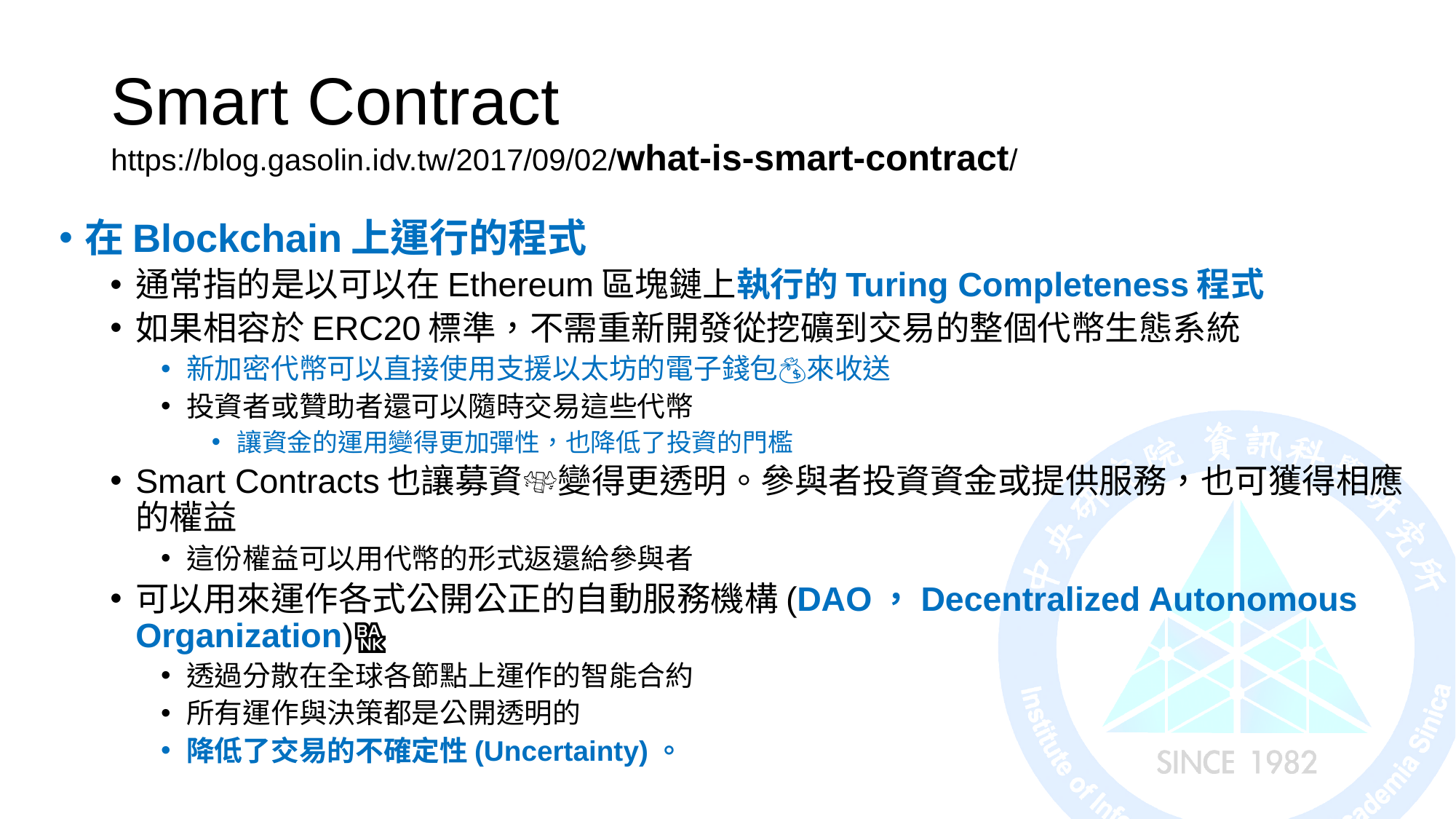

# Smart Contract https://blog.gasolin.idv.tw/2017/09/02/what-is-smart-contract/
在Blockchain上運行的程式
通常指的是以可以在Ethereum區塊鏈上執行的Turing Completeness程式
如果相容於ERC20標準，不需重新開發從挖礦到交易的整個代幣生態系統
新加密代幣可以直接使用支援以太坊的電子錢包💰來收送
投資者或贊助者還可以隨時交易這些代幣
讓資金的運用變得更加彈性，也降低了投資的門檻
Smart Contracts也讓募資💸變得更透明。參與者投資資金或提供服務，也可獲得相應的權益
這份權益可以用代幣的形式返還給參與者
可以用來運作各式公開公正的自動服務機構(DAO，Decentralized Autonomous Organization)🏦
透過分散在全球各節點上運作的智能合約
所有運作與決策都是公開透明的
降低了交易的不確定性(Uncertainty)。